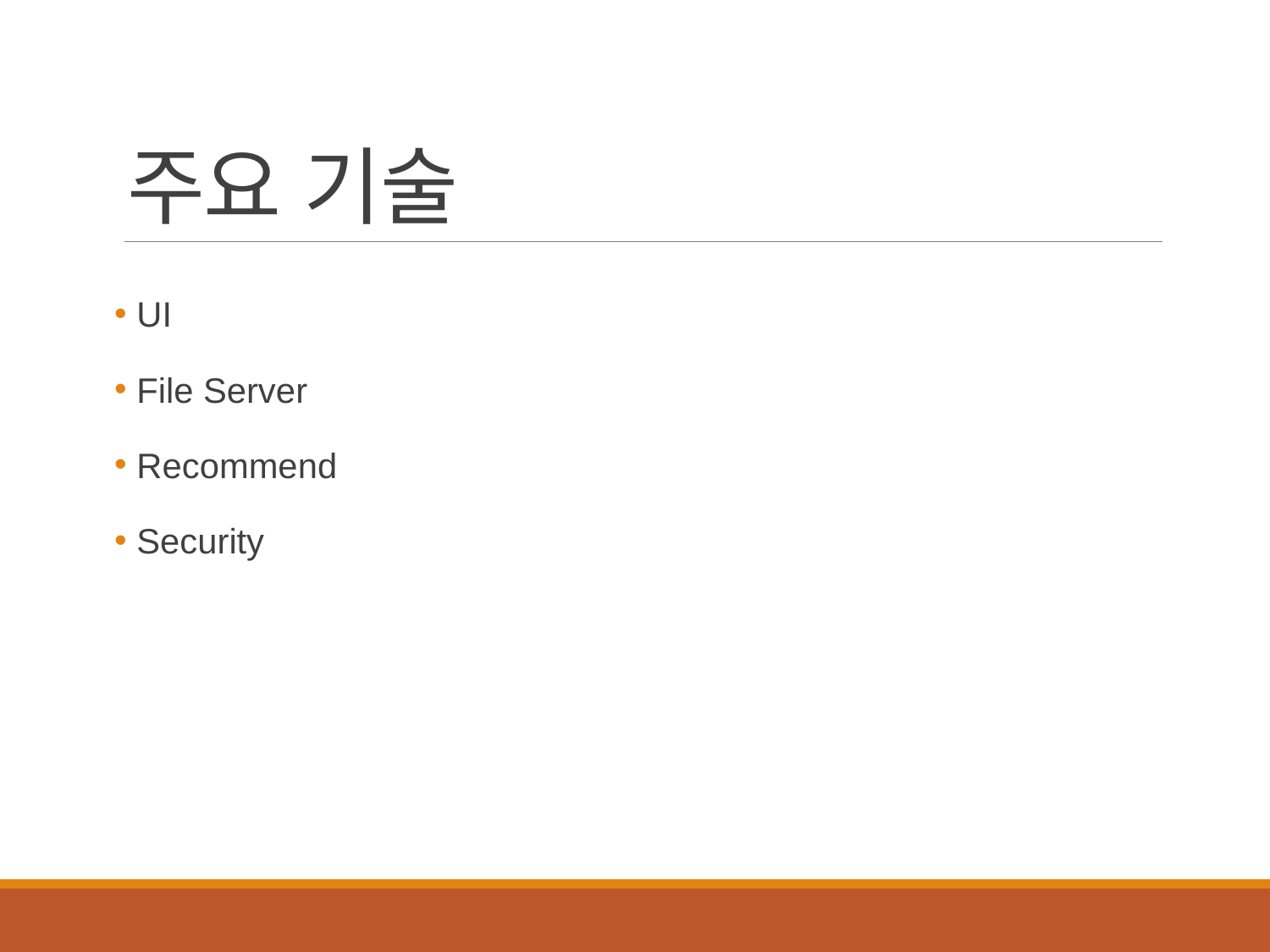

# 주요 기술
 UI
 File Server
 Recommend
 Security